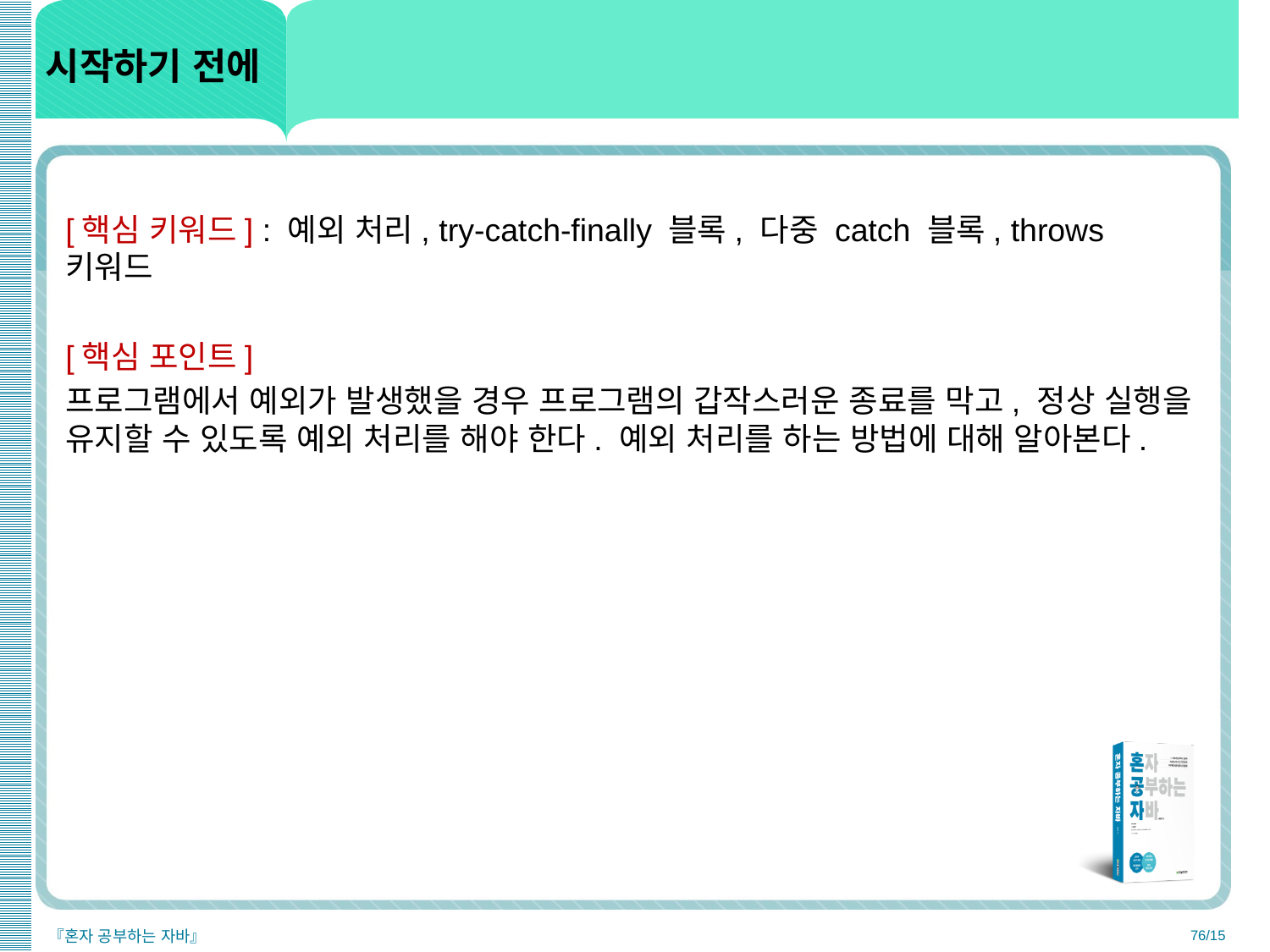

# 시작하기 전에

[핵심 키워드] : 예외 처리, try-catch-finally 블록, 다중 catch 블록, throws 키워드

[핵심 포인트]
프로그램에서 예외가 발생했을 경우 프로그램의 갑작스러운 종료를 막고, 정상 실행을 유지할 수 있도록 예외 처리를 해야 한다. 예외 처리를 하는 방법에 대해 알아본다.